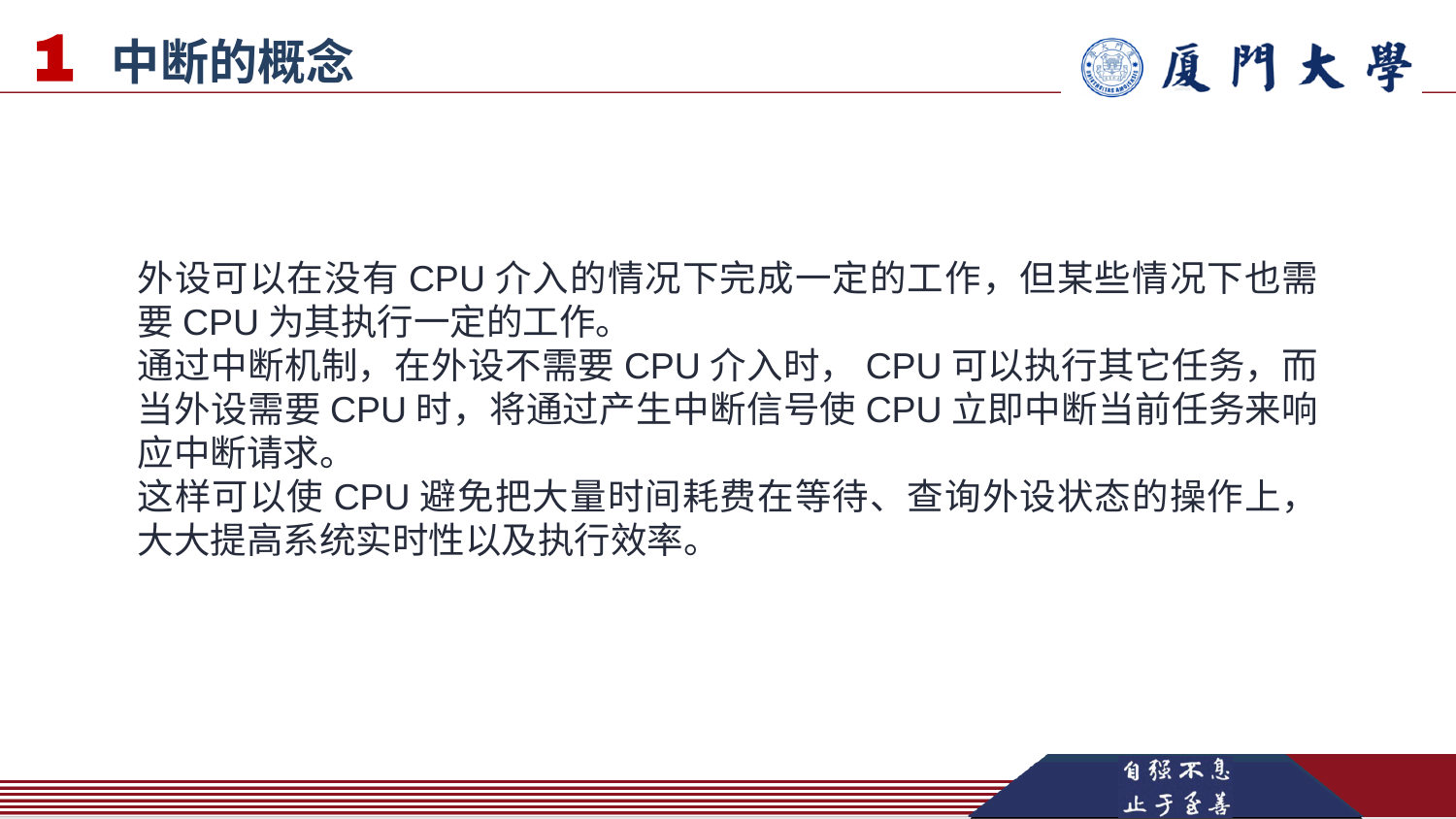

1 中断的概念
外设可以在没有CPU介入的情况下完成一定的工作，但某些情况下也需要CPU为其执行一定的工作。
通过中断机制，在外设不需要CPU介入时，CPU可以执行其它任务，而当外设需要CPU时，将通过产生中断信号使CPU立即中断当前任务来响应中断请求。
这样可以使CPU避免把大量时间耗费在等待、查询外设状态的操作上，大大提高系统实时性以及执行效率。